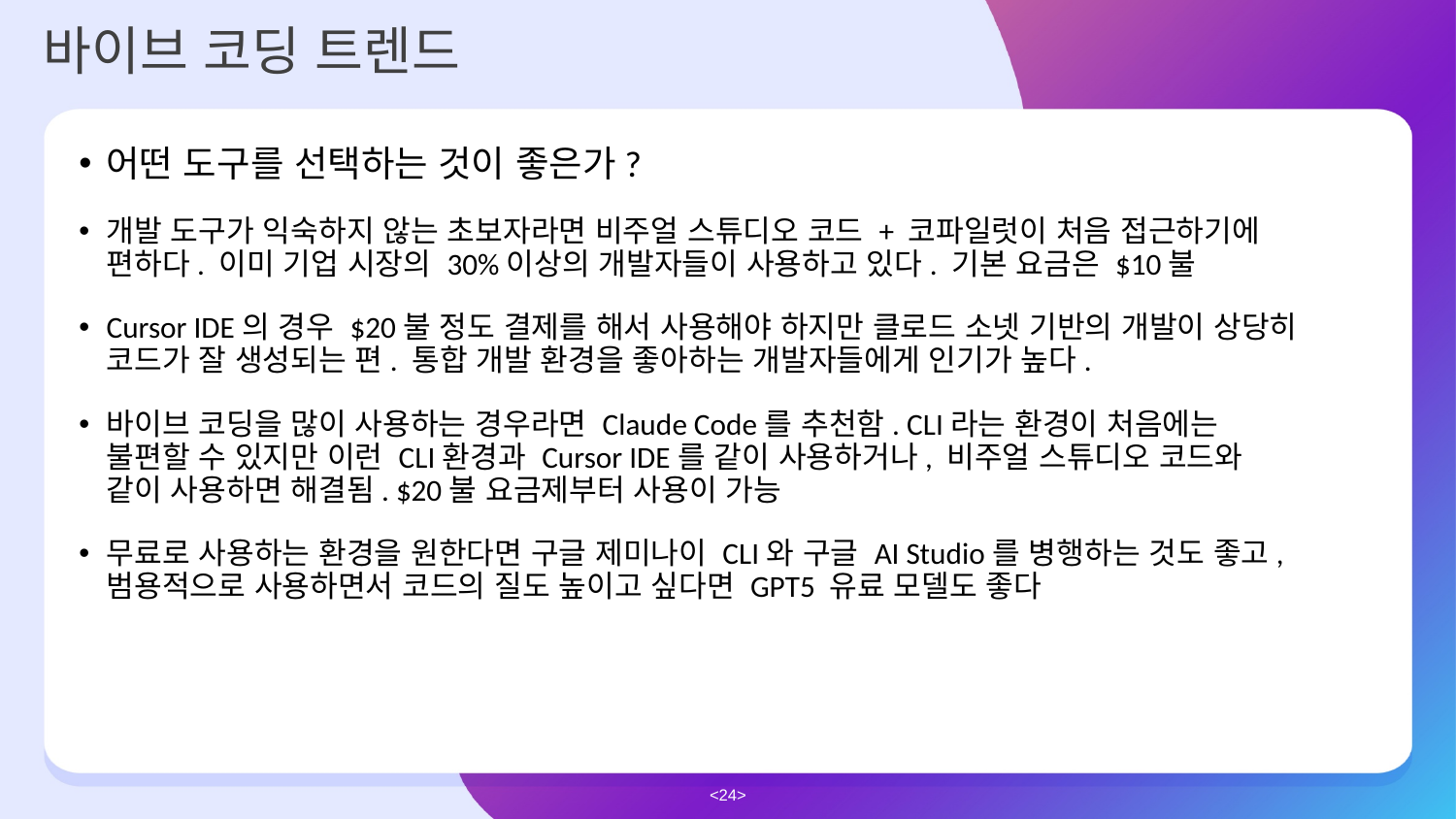

바이브 코딩 트렌드
어떤 도구를 선택하는 것이 좋은가?
개발 도구가 익숙하지 않는 초보자라면 비주얼 스튜디오 코드 + 코파일럿이 처음 접근하기에 편하다. 이미 기업 시장의 30%이상의 개발자들이 사용하고 있다. 기본 요금은 $10불
Cursor IDE의 경우 $20불 정도 결제를 해서 사용해야 하지만 클로드 소넷 기반의 개발이 상당히 코드가 잘 생성되는 편. 통합 개발 환경을 좋아하는 개발자들에게 인기가 높다.
바이브 코딩을 많이 사용하는 경우라면 Claude Code를 추천함. CLI라는 환경이 처음에는 불편할 수 있지만 이런 CLI환경과 Cursor IDE를 같이 사용하거나, 비주얼 스튜디오 코드와 같이 사용하면 해결됨. $20불 요금제부터 사용이 가능
무료로 사용하는 환경을 원한다면 구글 제미나이 CLI와 구글 AI Studio를 병행하는 것도 좋고, 범용적으로 사용하면서 코드의 질도 높이고 싶다면 GPT5 유료 모델도 좋다